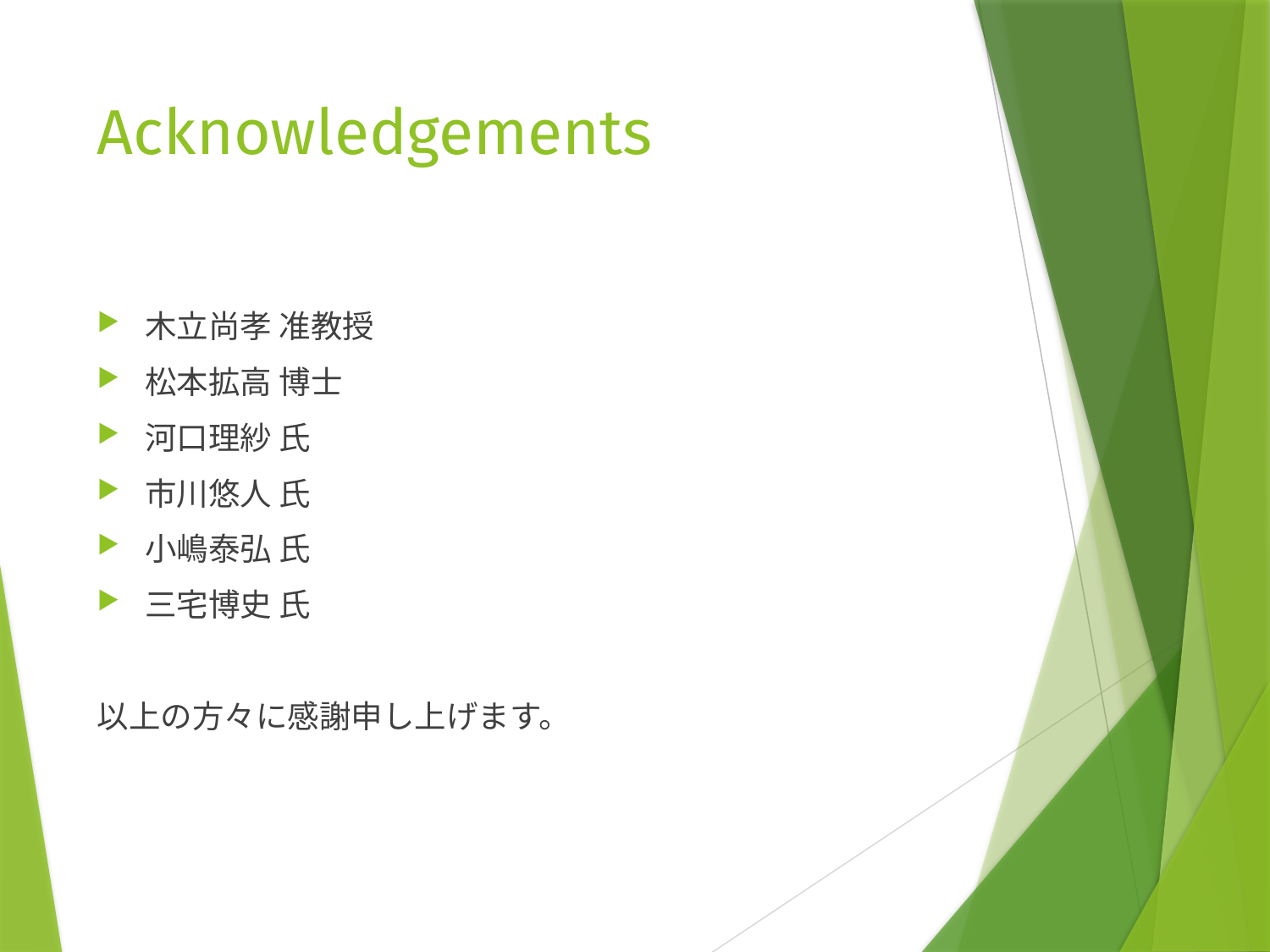

# Acknowledgements
木立尚孝 准教授
松本拡高 博士
河口理紗 氏
市川悠人 氏
小嶋泰弘 氏
三宅博史 氏

以上の方々に感謝申し上げます。